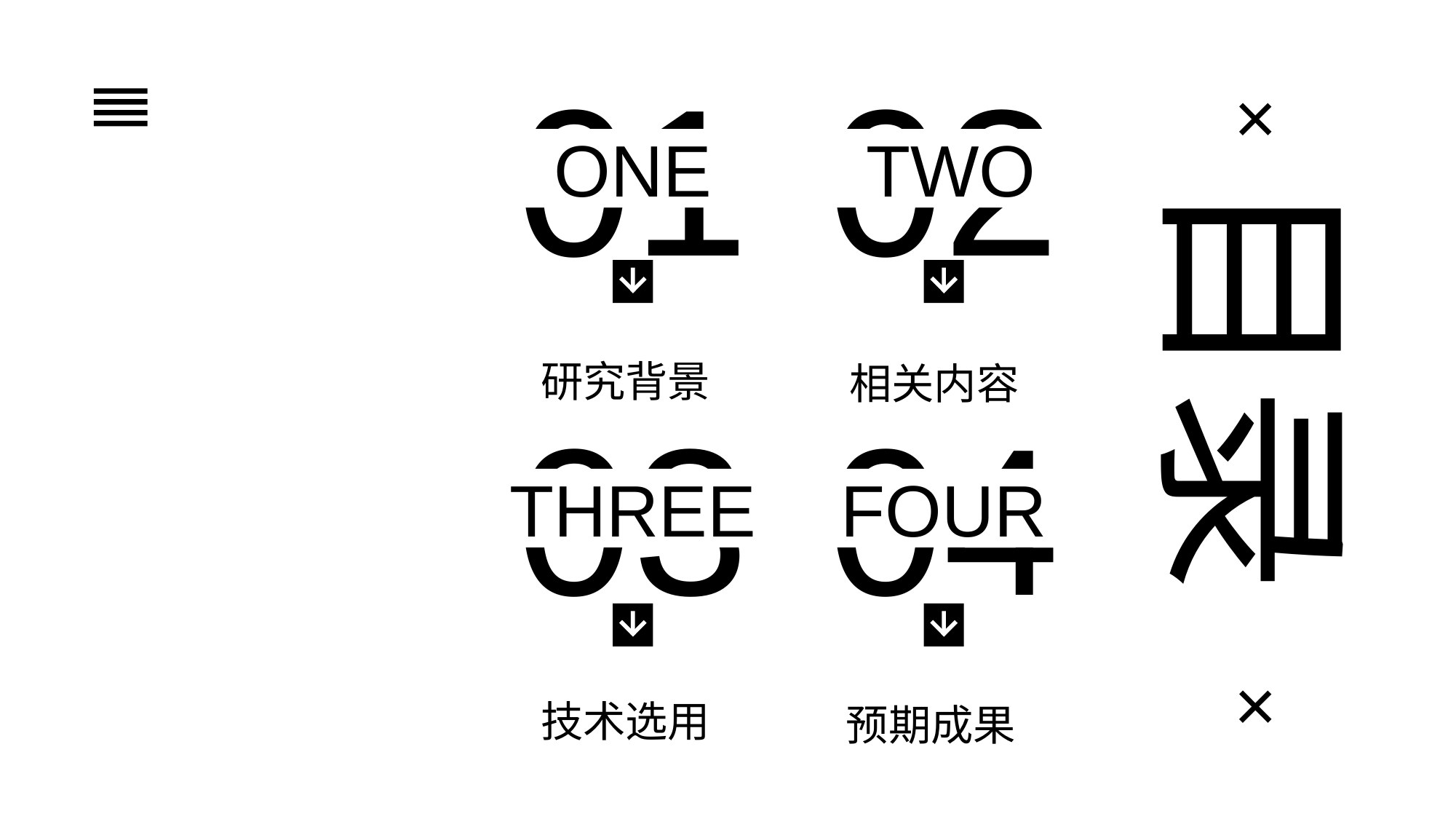

01
02
ONE
TWO

研究背景
03
04
THREE
FOUR

×

目录
相关内容
×
技术选用
预期成果